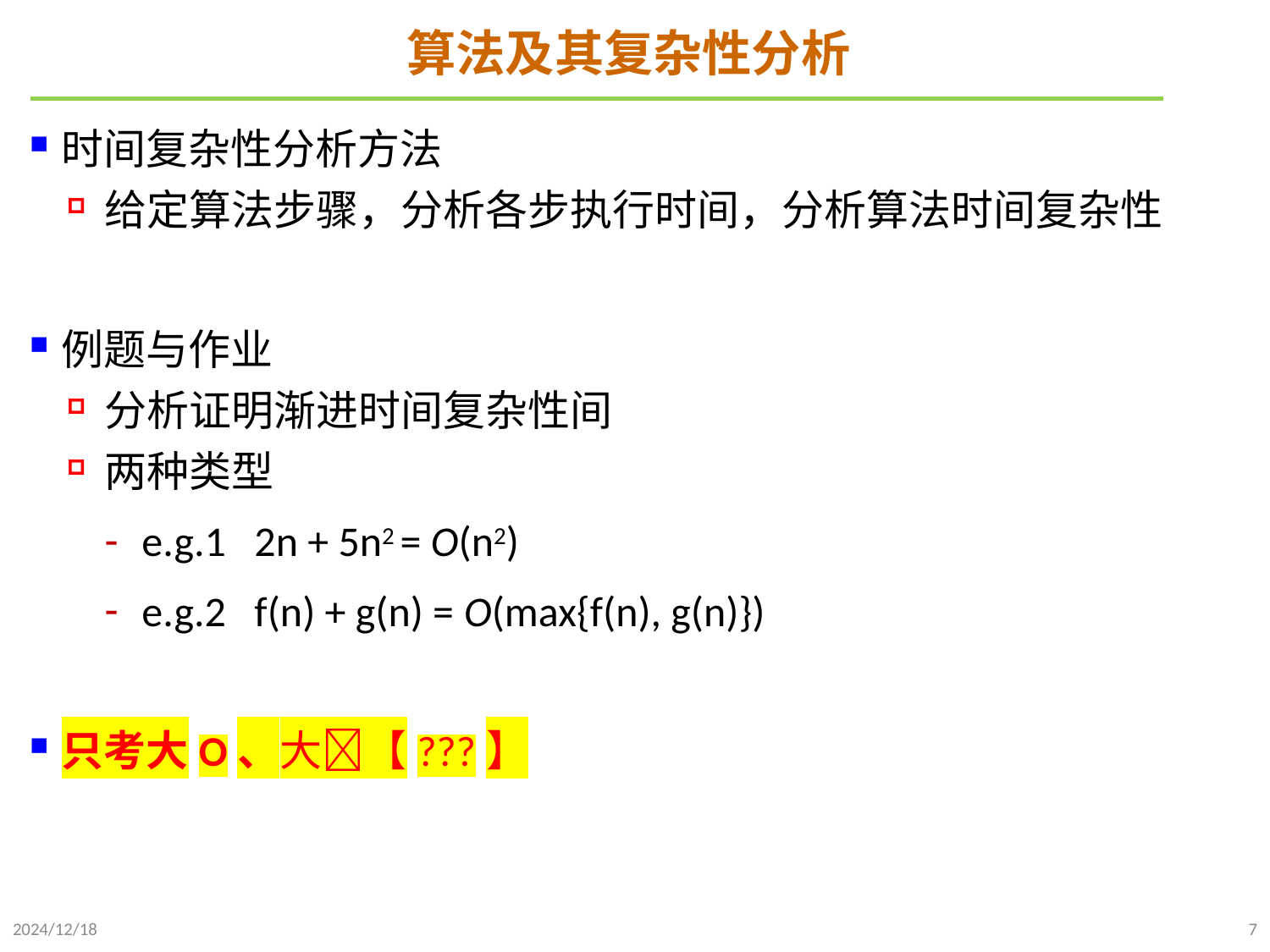

# 算法及其复杂性分析
时间复杂性分析方法
给定算法步骤，分析各步执行时间，分析算法时间复杂性

例题与作业
分析证明渐进时间复杂性间
两种类型
e.g.1   2n + 5n2 = O(n2)
e.g.2   f(n) + g(n) = O(max{f(n), g(n)})

只考大O、大Ω【???】

2024/12/18
7